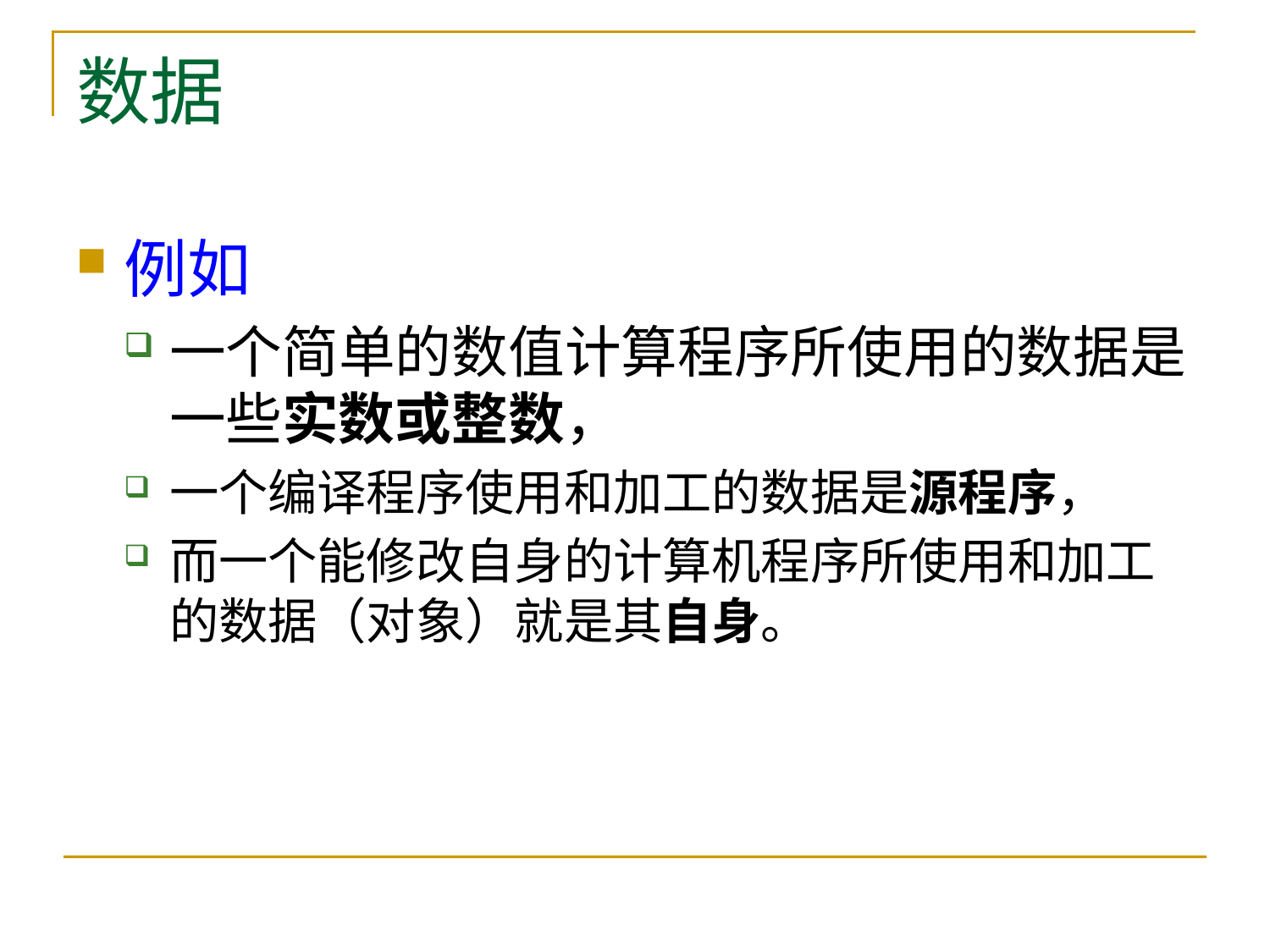

# 数据
例如
一个简单的数值计算程序所使用的数据是一些实数或整数，
一个编译程序使用和加工的数据是源程序，
而一个能修改自身的计算机程序所使用和加工的数据（对象）就是其自身。